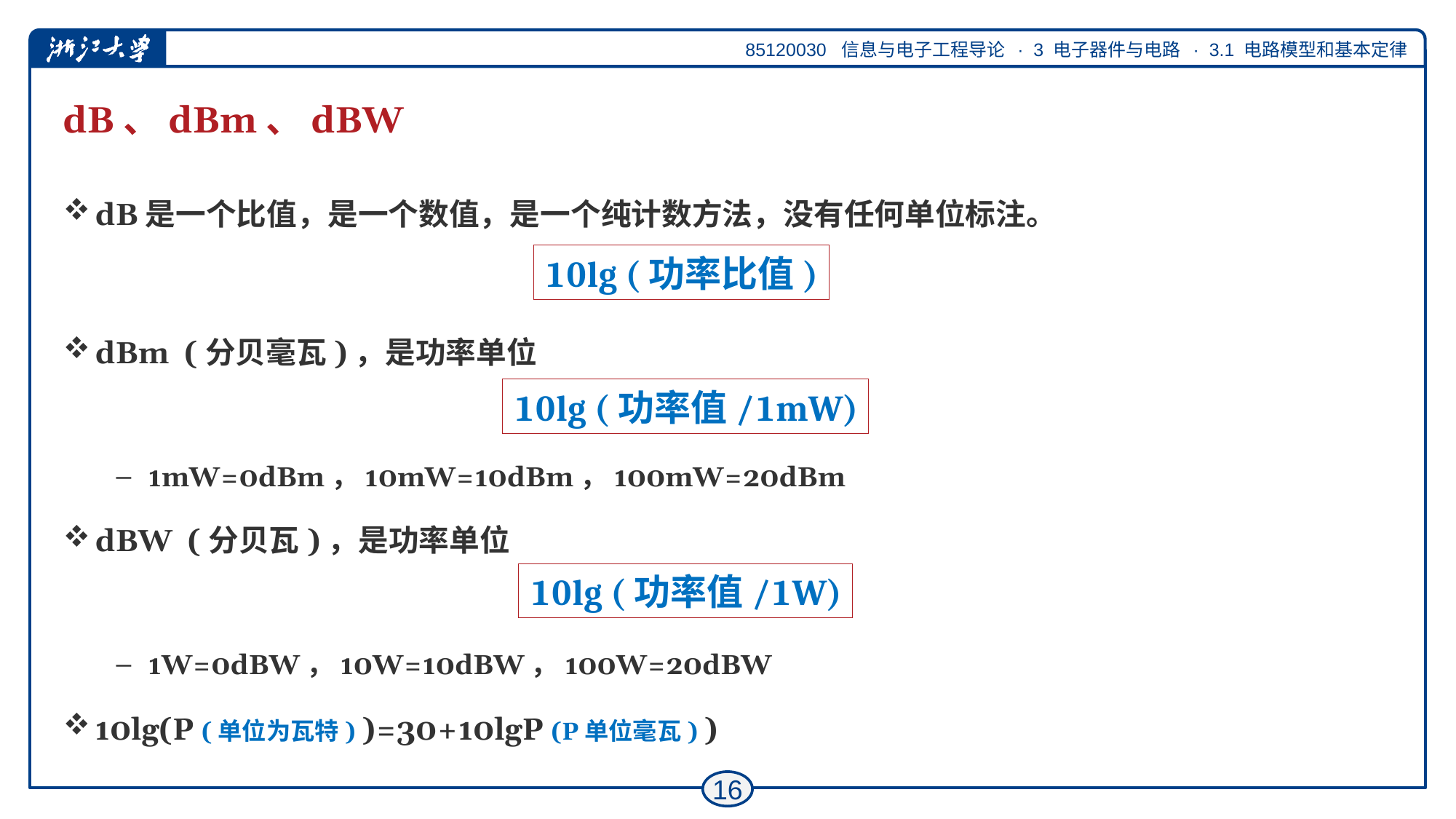

# dB、dBm、dBW
dB是一个比值，是一个数值，是一个纯计数方法，没有任何单位标注。

dBm  (分贝毫瓦)，是功率单位

1mW=0dBm，10mW=10dBm，100mW=20dBm
dBW  (分贝瓦)，是功率单位

1W=0dBW，10W=10dBW，100W=20dBW
10lg(P (单位为瓦特) )=30+10lgP (P单位毫瓦) )
10lg (功率比值)
10lg (功率值/1mW)
10lg (功率值/1W)